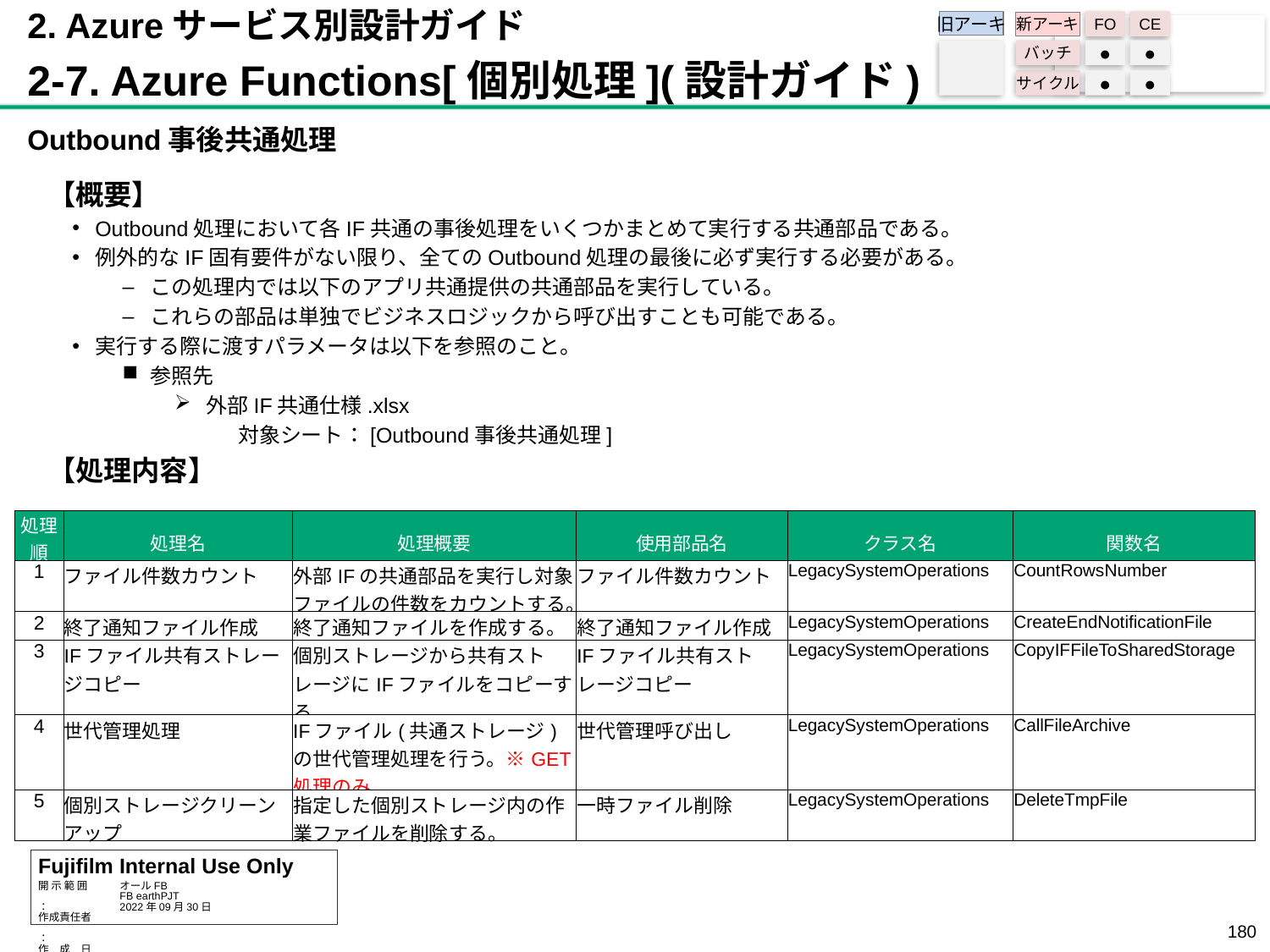

2. Azureサービス別設計ガイド
2-7. Azure Functions[個別処理](設計ガイド)
旧アーキ
FO
CE
新アーキ
バッチ
●
●
サイクル
●
●

Outbound事後共通処理
【概要】
Outbound処理において各IF共通の事後処理をいくつかまとめて実行する共通部品である。
例外的なIF固有要件がない限り、全てのOutbound処理の最後に必ず実行する必要がある。
この処理内では以下のアプリ共通提供の共通部品を実行している。​
これらの部品は単独でビジネスロジックから呼び出すことも可能である。
実行する際に渡すパラメータは以下を参照のこと。
参照先
外部IF共通仕様.xlsx
対象シート：[Outbound事後共通処理]
【処理内容】

| 処理順 | 処理名 | 処理概要​ | 使用部品名 | クラス名 | 関数名 |
| --- | --- | --- | --- | --- | --- |
| 1 | ファイル件数カウント | 外部IFの共通部品を実行し対象ファイルの件数をカウントする。 | ファイル件数カウント | LegacySystemOperations | CountRowsNumber |
| 2 | 終了通知ファイル作成 | 終了通知ファイルを作成する。​ | 終了通知ファイル作成 | LegacySystemOperations | CreateEndNotificationFile |
| 3 | IFファイル共有ストレージコピー | 個別ストレージから共有ストレージにIFファイルをコピーする。​ | IFファイル共有ストレージコピー | LegacySystemOperations | CopyIFFileToSharedStorage |
| 4 | 世代管理処理 | IFファイル(共通ストレージ)の世代管理処理を行う。※GET処理のみ | 世代管理呼び出し | LegacySystemOperations | CallFileArchive |
| 5 | 個別ストレージクリーンアップ | 指定した個別ストレージ内の作業ファイルを削除する。​ | 一時ファイル削除 | LegacySystemOperations | DeleteTmpFile |
180